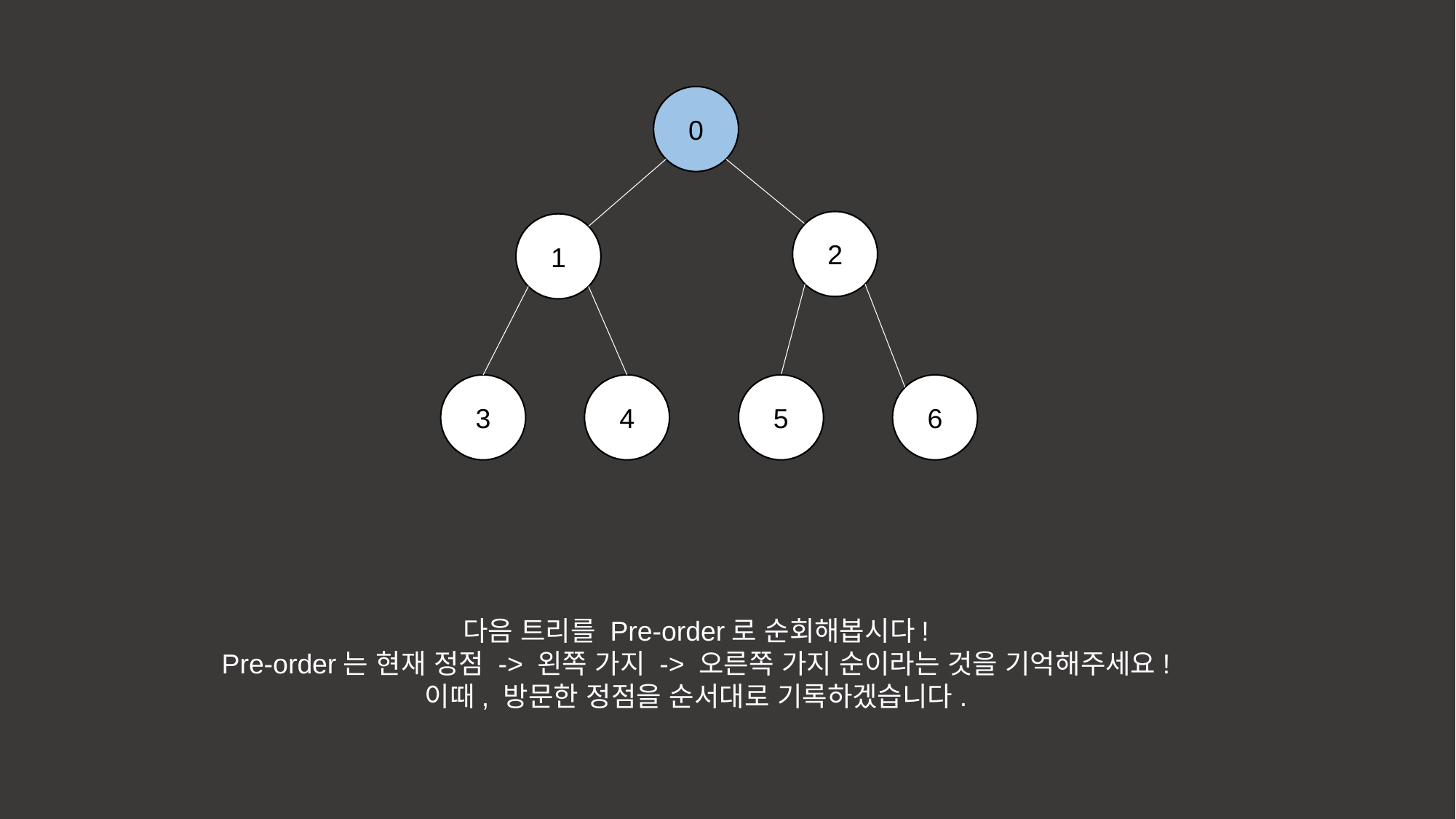

0
2
1
3
4
5
6
다음 트리를 Pre-order로 순회해봅시다!
Pre-order는 현재 정점 -> 왼쪽 가지 -> 오른쪽 가지 순이라는 것을 기억해주세요!
이때, 방문한 정점을 순서대로 기록하겠습니다.